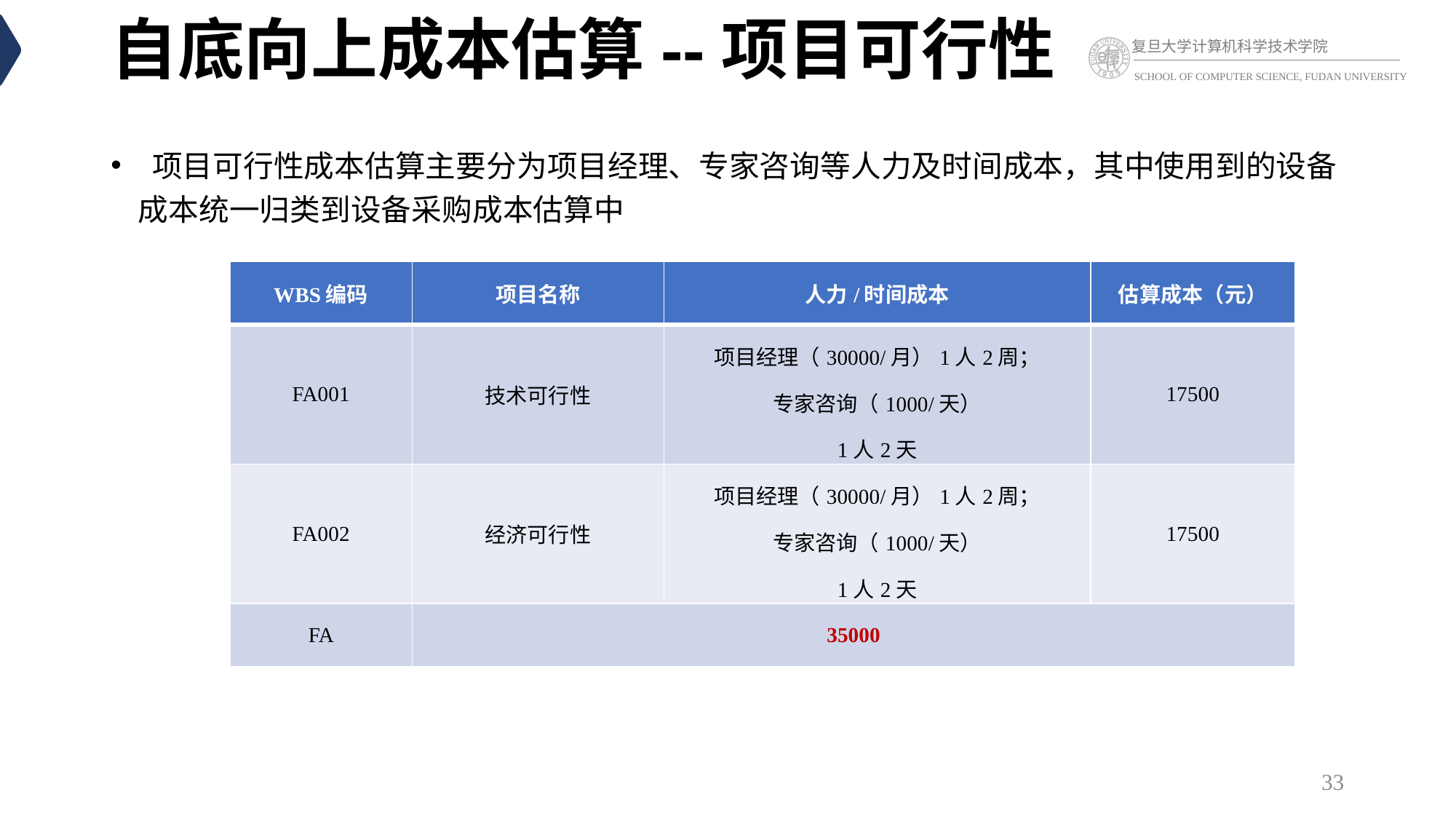

# 自底向上成本估算--项目可行性
 项目可行性成本估算主要分为项目经理、专家咨询等人力及时间成本，其中使用到的设备成本统一归类到设备采购成本估算中
| WBS编码 | 项目名称 | 人力/时间成本 | 估算成本（元） |
| --- | --- | --- | --- |
| FA001 | 技术可行性 | 项目经理（30000/月）1人2周； 专家咨询（1000/天） 1人2天 | 17500 |
| FA002 | 经济可行性 | 项目经理（30000/月）1人2周； 专家咨询（1000/天） 1人2天 | 17500 |
| FA | 35000 |  |  |
33